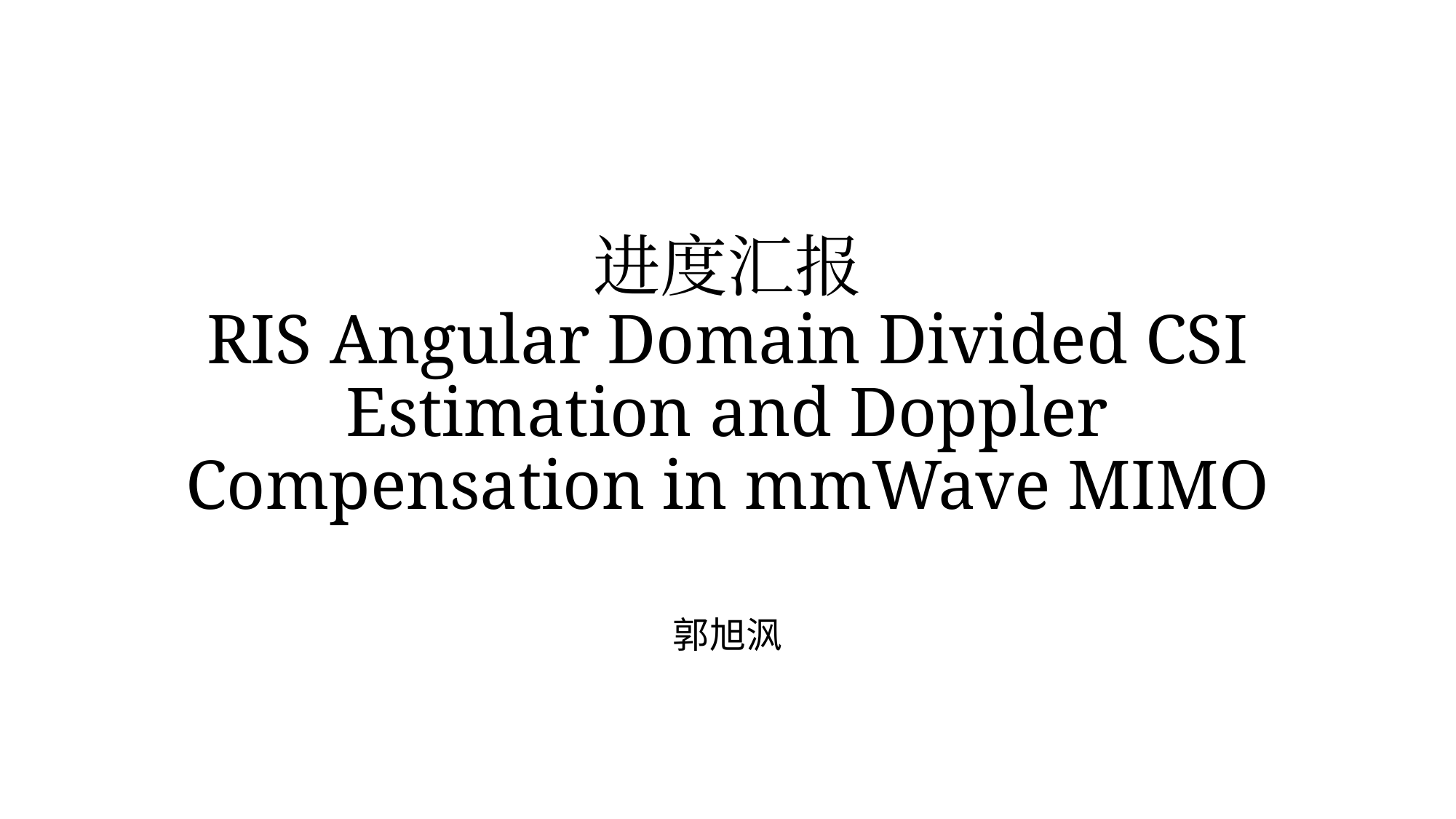

# 进度汇报 RIS Angular Domain Divided CSI Estimation and Doppler Compensation in mmWave MIMO

郭旭沨